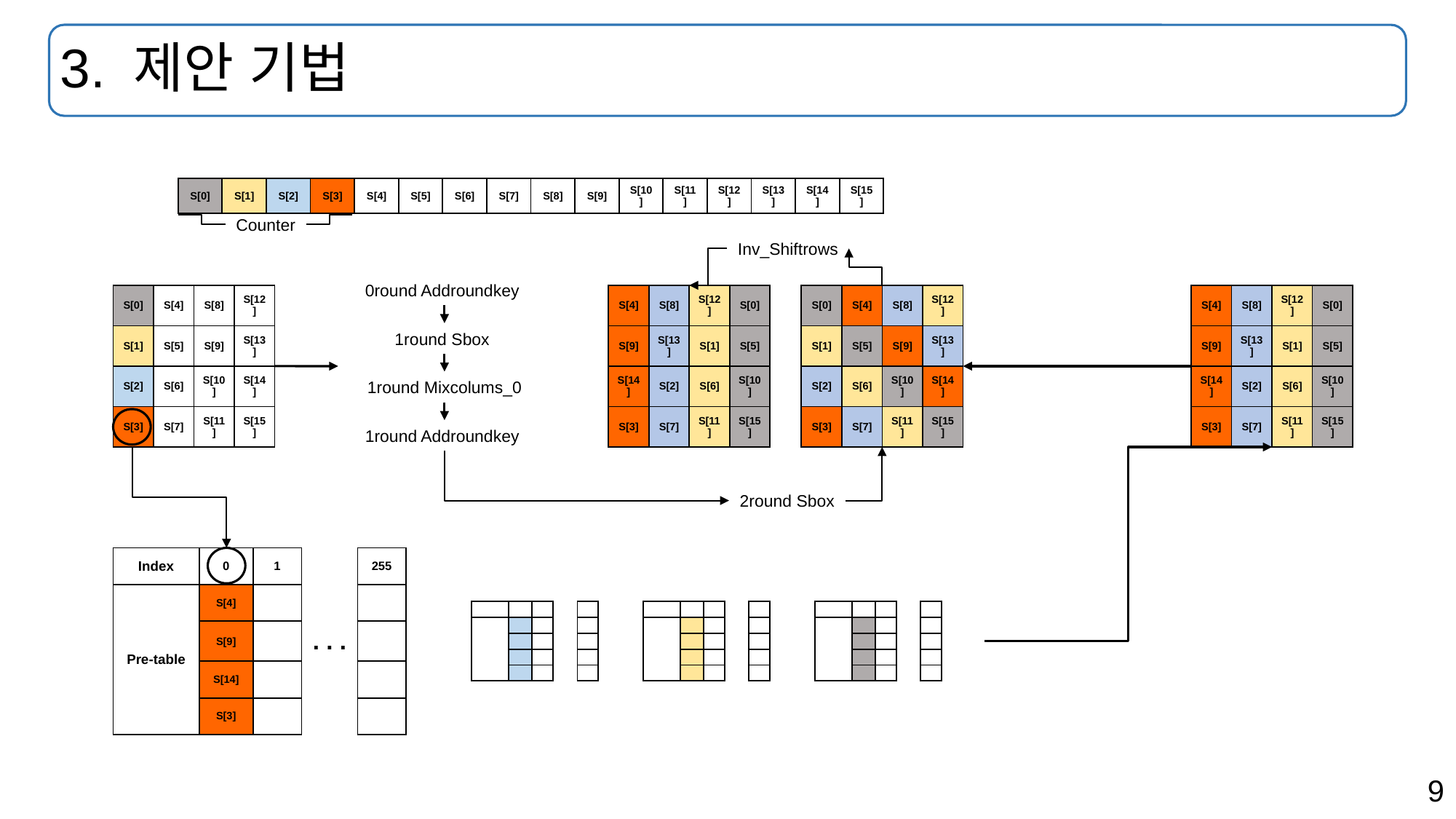

# 3. 제안 기법
| S[0] | S[1] | S[2] | S[3] | S[4] | S[5] | S[6] | S[7] | S[8] | S[9] | S[10] | S[11] | S[12] | S[13] | S[14] | S[15] |
| --- | --- | --- | --- | --- | --- | --- | --- | --- | --- | --- | --- | --- | --- | --- | --- |
Counter
Inv_Shiftrows
0round Addroundkey
1round Sbox
1round Mixcolums_0
1round Addroundkey
| S[0] | S[4] | S[8] | S[12] |
| --- | --- | --- | --- |
| S[1] | S[5] | S[9] | S[13] |
| S[2] | S[6] | S[10] | S[14] |
| S[3] | S[7] | S[11] | S[15] |
| S[4] | S[8] | S[12] | S[0] |
| --- | --- | --- | --- |
| S[9] | S[13] | S[1] | S[5] |
| S[14] | S[2] | S[6] | S[10] |
| S[3] | S[7] | S[11] | S[15] |
| S[0] | S[4] | S[8] | S[12] |
| --- | --- | --- | --- |
| S[1] | S[5] | S[9] | S[13] |
| S[2] | S[6] | S[10] | S[14] |
| S[3] | S[7] | S[11] | S[15] |
| S[4] | S[8] | S[12] | S[0] |
| --- | --- | --- | --- |
| S[9] | S[13] | S[1] | S[5] |
| S[14] | S[2] | S[6] | S[10] |
| S[3] | S[7] | S[11] | S[15] |

2round Sbox
| Index | 0 | 1 |  | 255 |
| --- | --- | --- | --- | --- |
| Pre-table | S[4] |  |  |  |
|  | S[9] |  | . . . |  |
|  | S[14] |  |  |  |
|  | S[3] |  |  |  |

|  |  |  |  |  |
| --- | --- | --- | --- | --- |
|  |  |  |  |  |
|  |  |  |  |  |
|  |  |  |  |  |
|  |  |  |  |  |
|  |  |  |  |  |
| --- | --- | --- | --- | --- |
|  |  |  |  |  |
|  |  |  |  |  |
|  |  |  |  |  |
|  |  |  |  |  |
|  |  |  |  |  |
| --- | --- | --- | --- | --- |
|  |  |  |  |  |
|  |  |  |  |  |
|  |  |  |  |  |
|  |  |  |  |  |